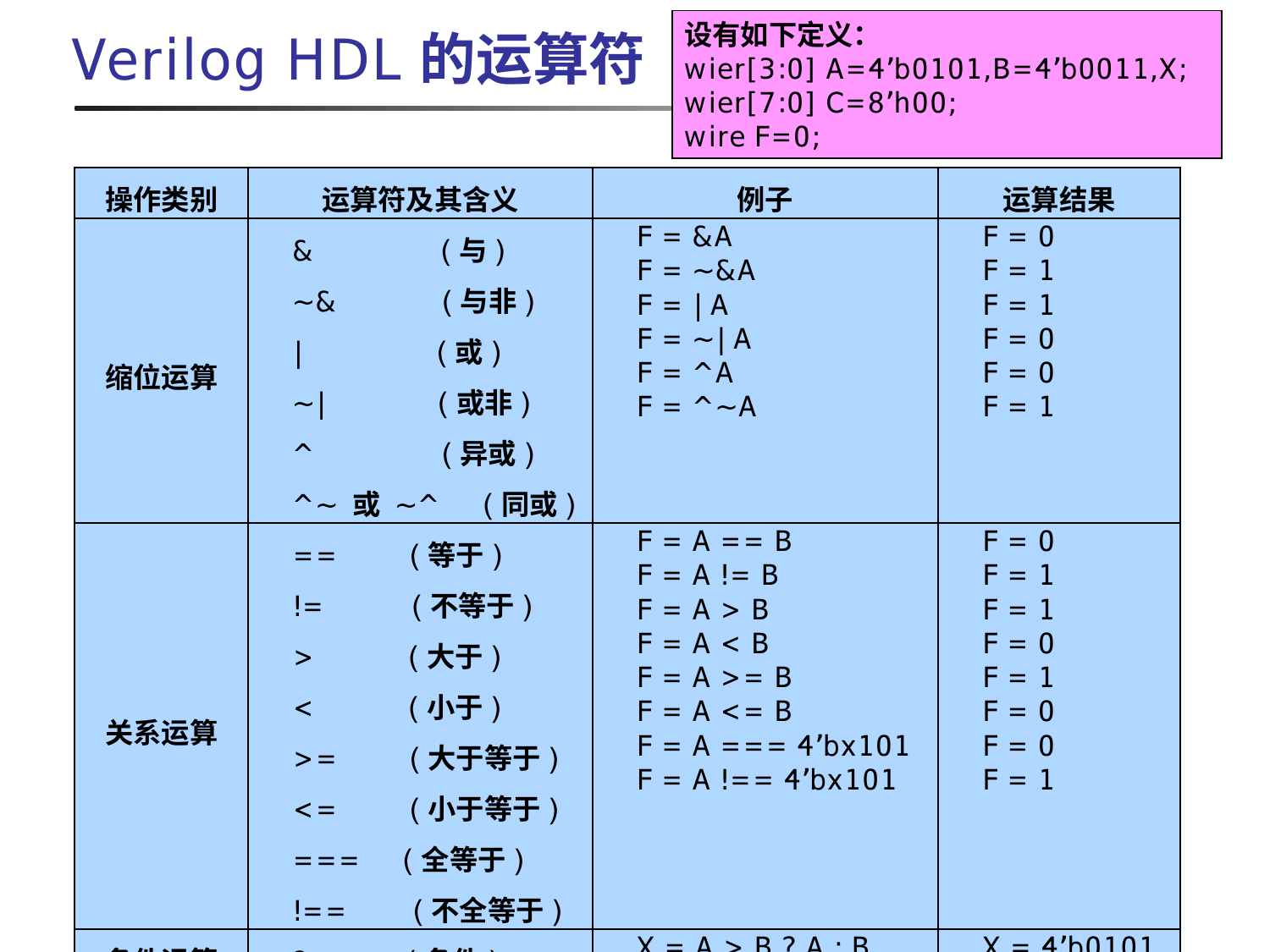

设有如下定义：
wier[3:0] A=4’b0101,B=4’b0011,X;
wier[7:0] C=8’h00;
wire F=0;
Verilog HDL的运算符
| 操作类别 | 运算符及其含义 | 例子 | 运算结果 |
| --- | --- | --- | --- |
| 缩位运算 | &　　　　(与) ~&　　　 (与非) |　　　　(或) ~|　　　 (或非) ^　　　　(异或) ^~ 或 ~^　(同或) | F = &A F = ~&A F = |A F = ~|A F = ^A F = ^~A | F = 0 F = 1 F = 1 F = 0 F = 0 F = 1 |
| 关系运算 | == 　 (等于) != 　　(不等于) > 　　 (大于) < 　　 (小于) >= 　 (大于等于) <= 　 (小于等于) === (全等于) !== 　 (不全等于) | F = A == B F = A != B F = A > B F = A < B F = A >= B F = A <= B F = A === 4’bx101 F = A !== 4’bx101 | F = 0 F = 1 F = 1 F = 0 F = 1 F = 0 F = 0 F = 1 |
| 条件运算 | ? : 　 (条件) | X = A > B ? A : B | X = 4’b0101 |
| 赋值运算 | = (阻塞赋值) <=　　(非阻塞赋值) | X = ~A X <= ~B | X = 4’b1010 X = 4’b1100 |